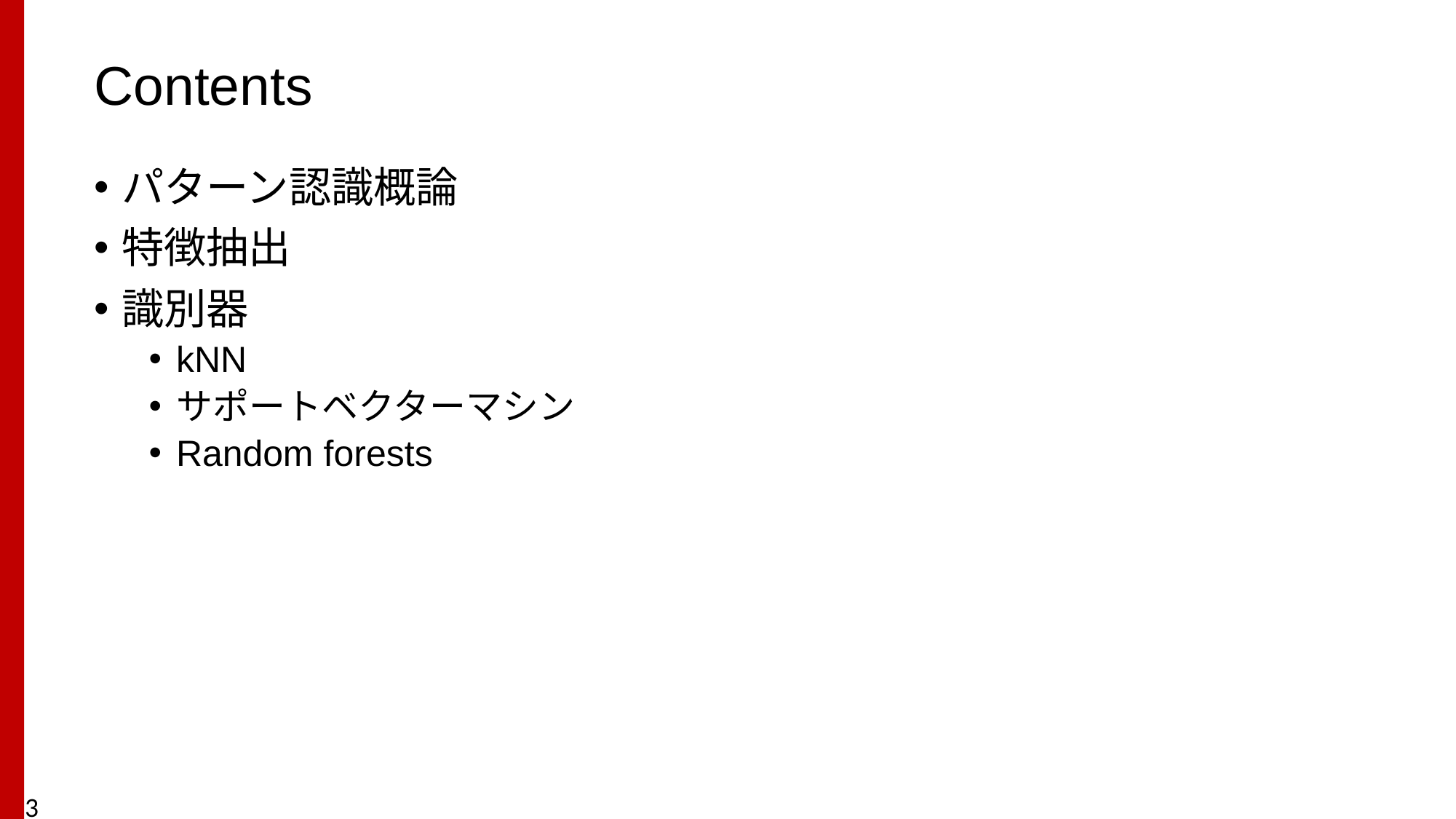

# Contents
パターン認識概論
特徴抽出
識別器
kNN
サポートベクターマシン
Random forests
3